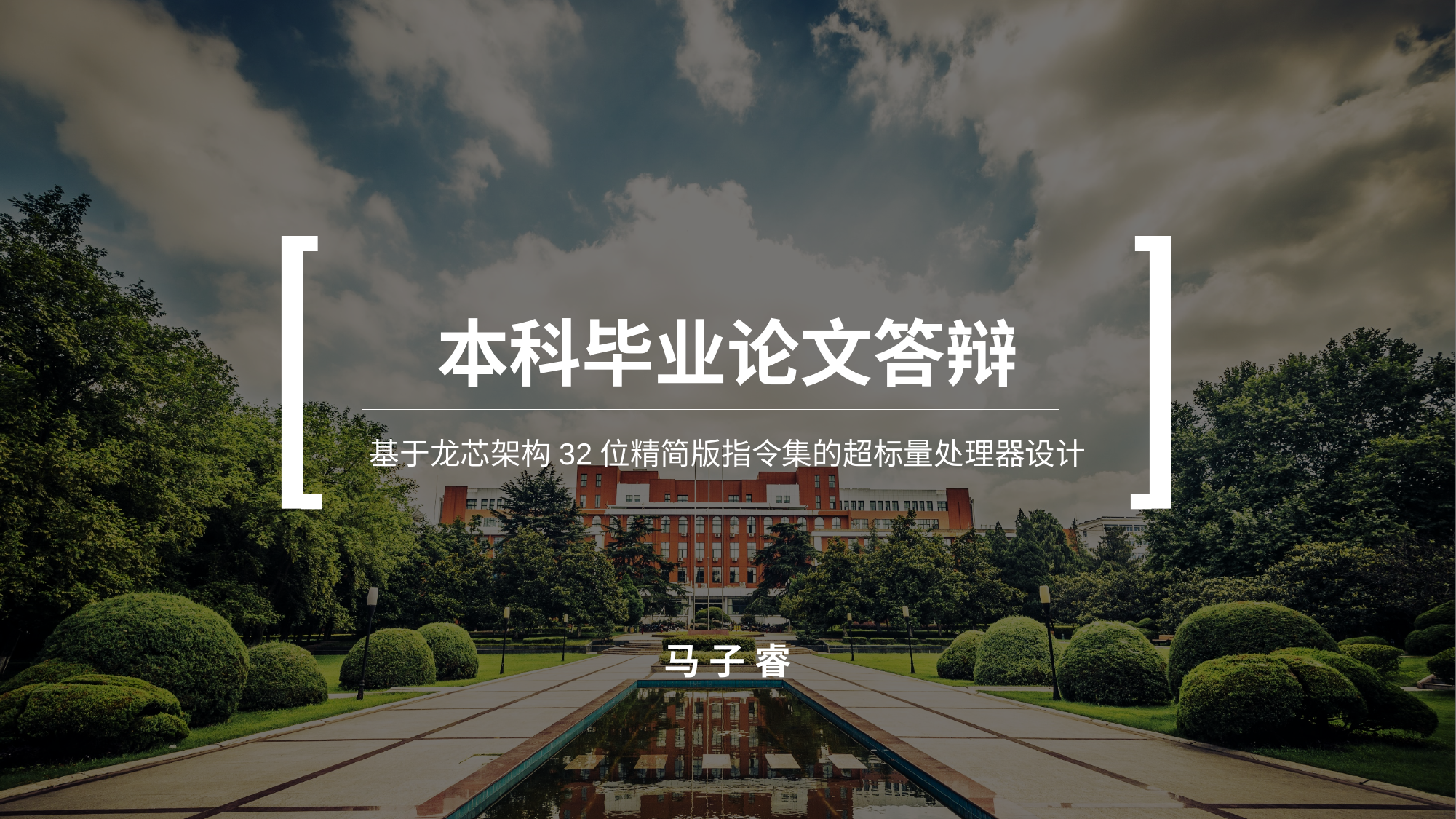

# 本科毕业论文答辩
基于龙芯架构32位精简版指令集的超标量处理器设计

马子睿